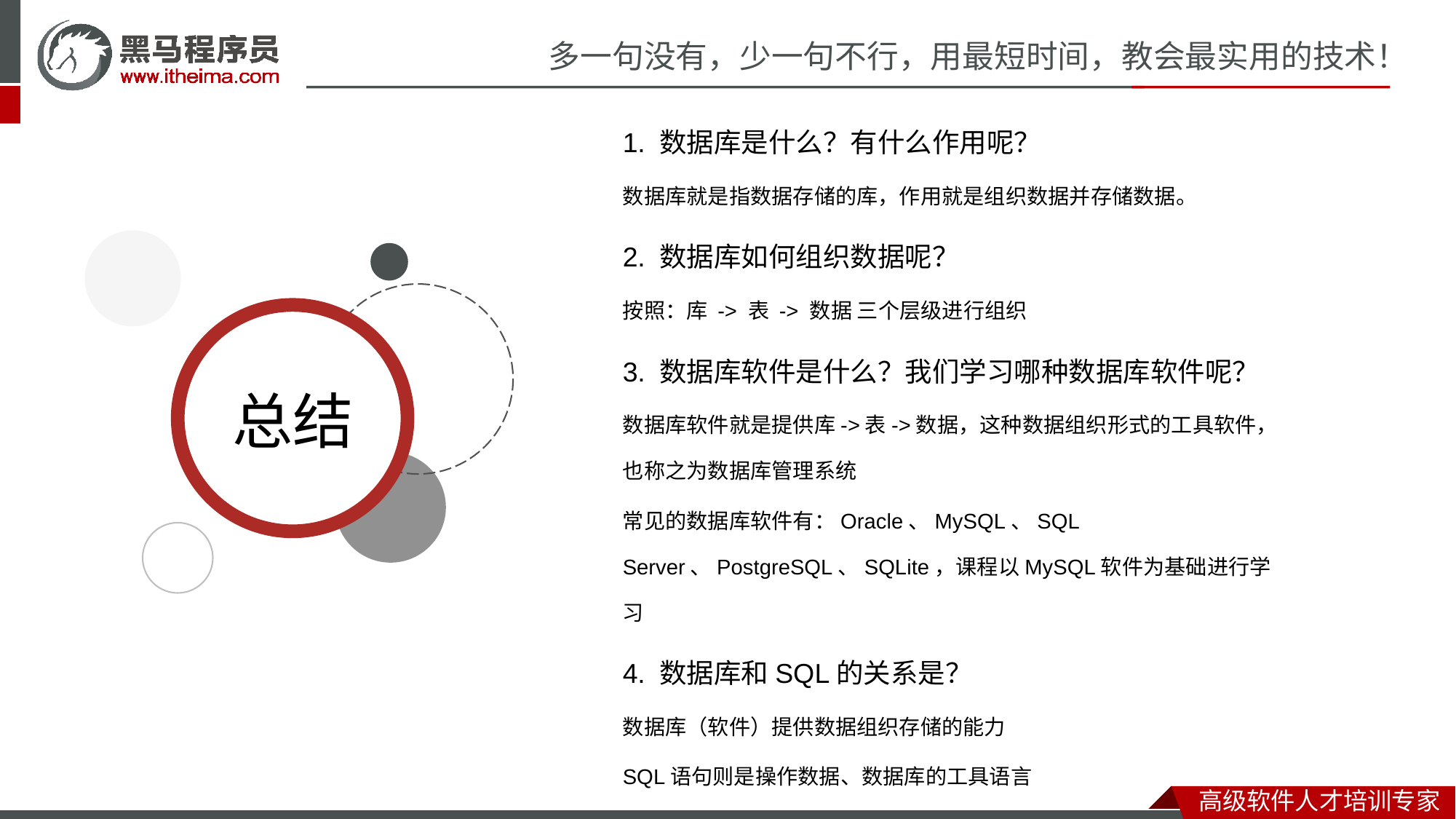

1. 数据库是什么？有什么作用呢？
数据库就是指数据存储的库，作用就是组织数据并存储数据。
2. 数据库如何组织数据呢？
按照：库 -> 表 -> 数据 三个层级进行组织
3. 数据库软件是什么？我们学习哪种数据库软件呢？
数据库软件就是提供库->表->数据，这种数据组织形式的工具软件，也称之为数据库管理系统
常见的数据库软件有：Oracle、MySQL、SQL Server、PostgreSQL、SQLite，课程以MySQL软件为基础进行学习
4. 数据库和SQL的关系是？
数据库（软件）提供数据组织存储的能力
SQL语句则是操作数据、数据库的工具语言